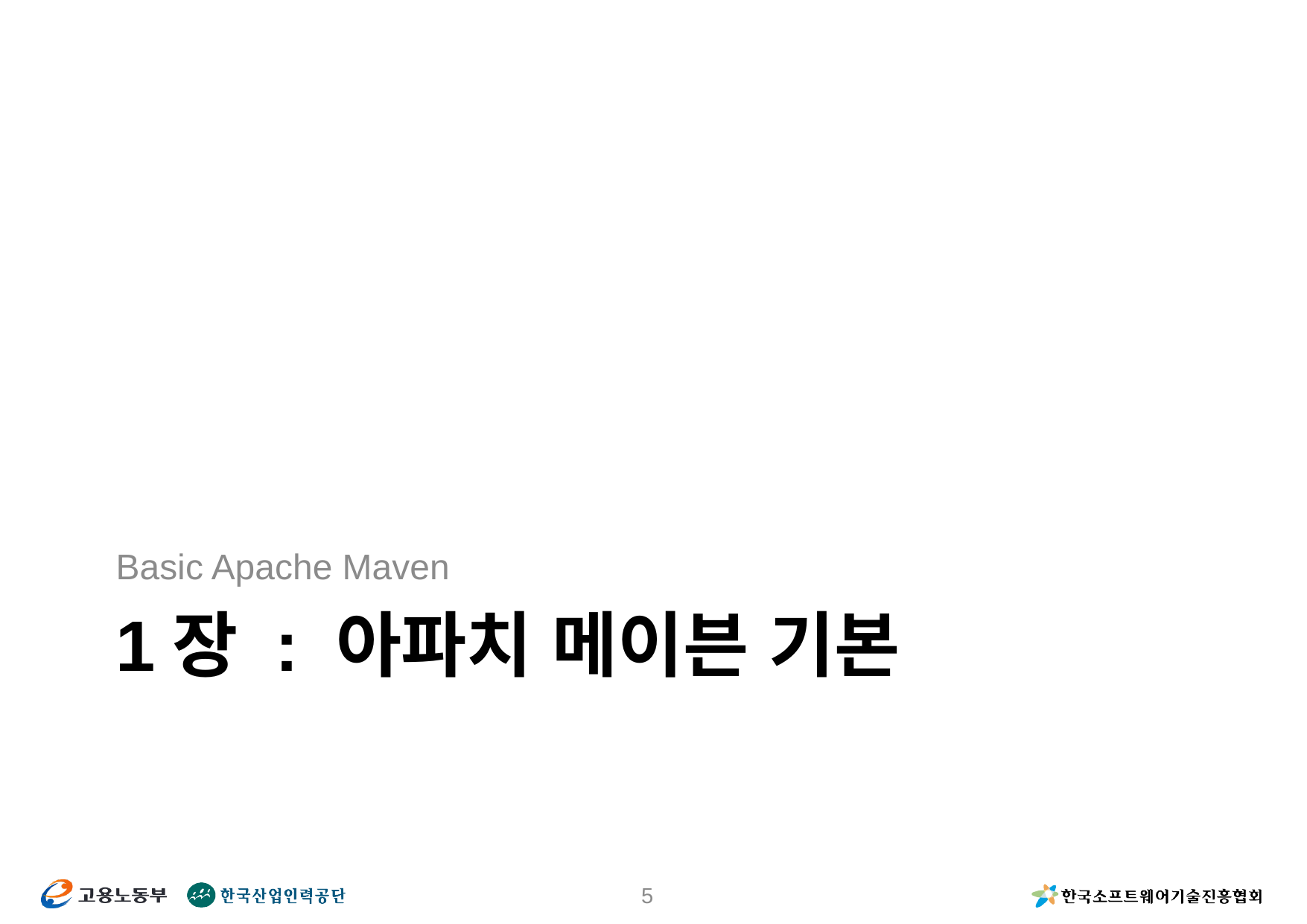

Basic Apache Maven
# 1장 : 아파치 메이븐 기본
5